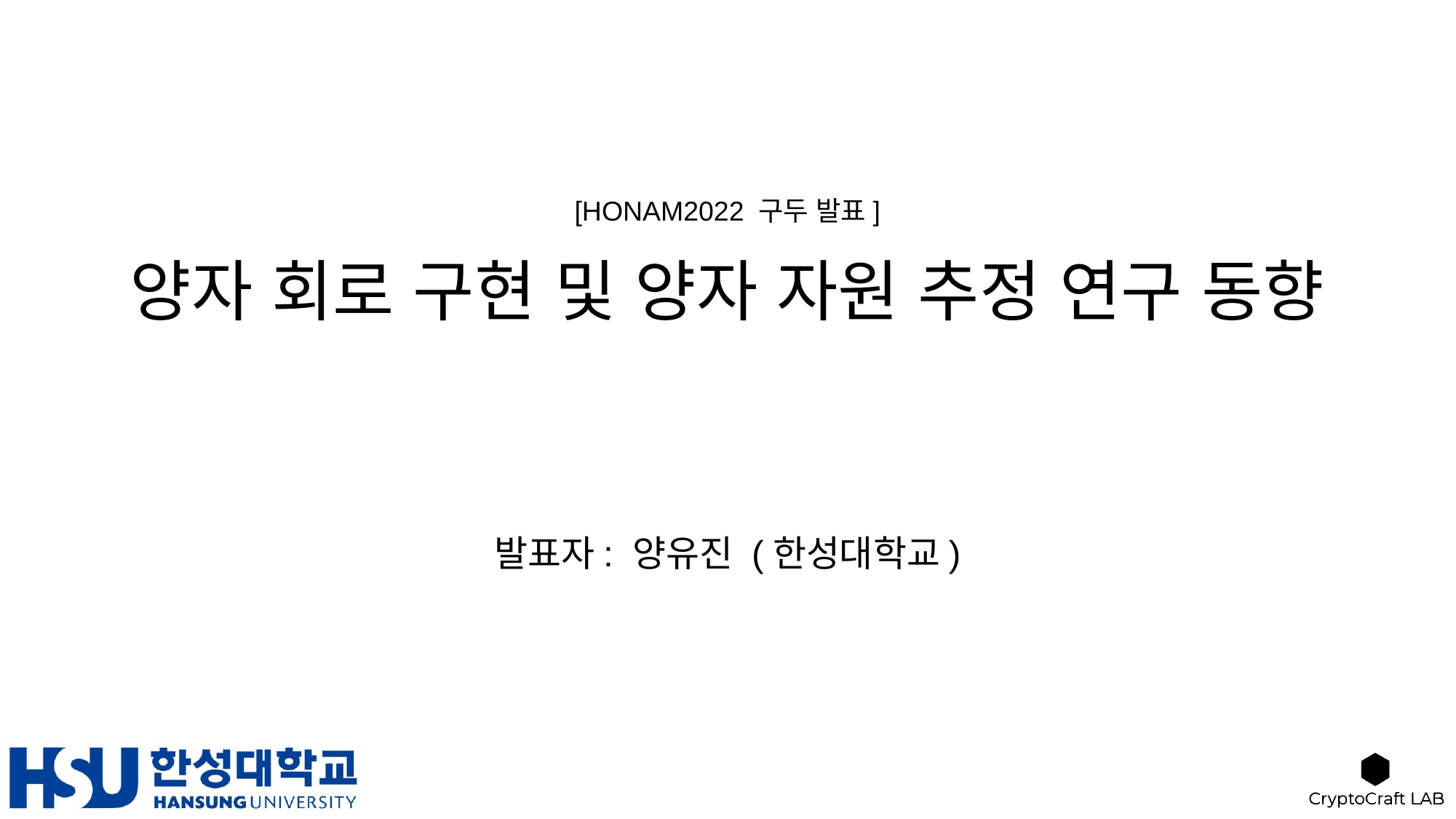

# 양자 회로 구현 및 양자 자원 추정 연구 동향
[HONAM2022 구두 발표]
발표자: 양유진 (한성대학교)